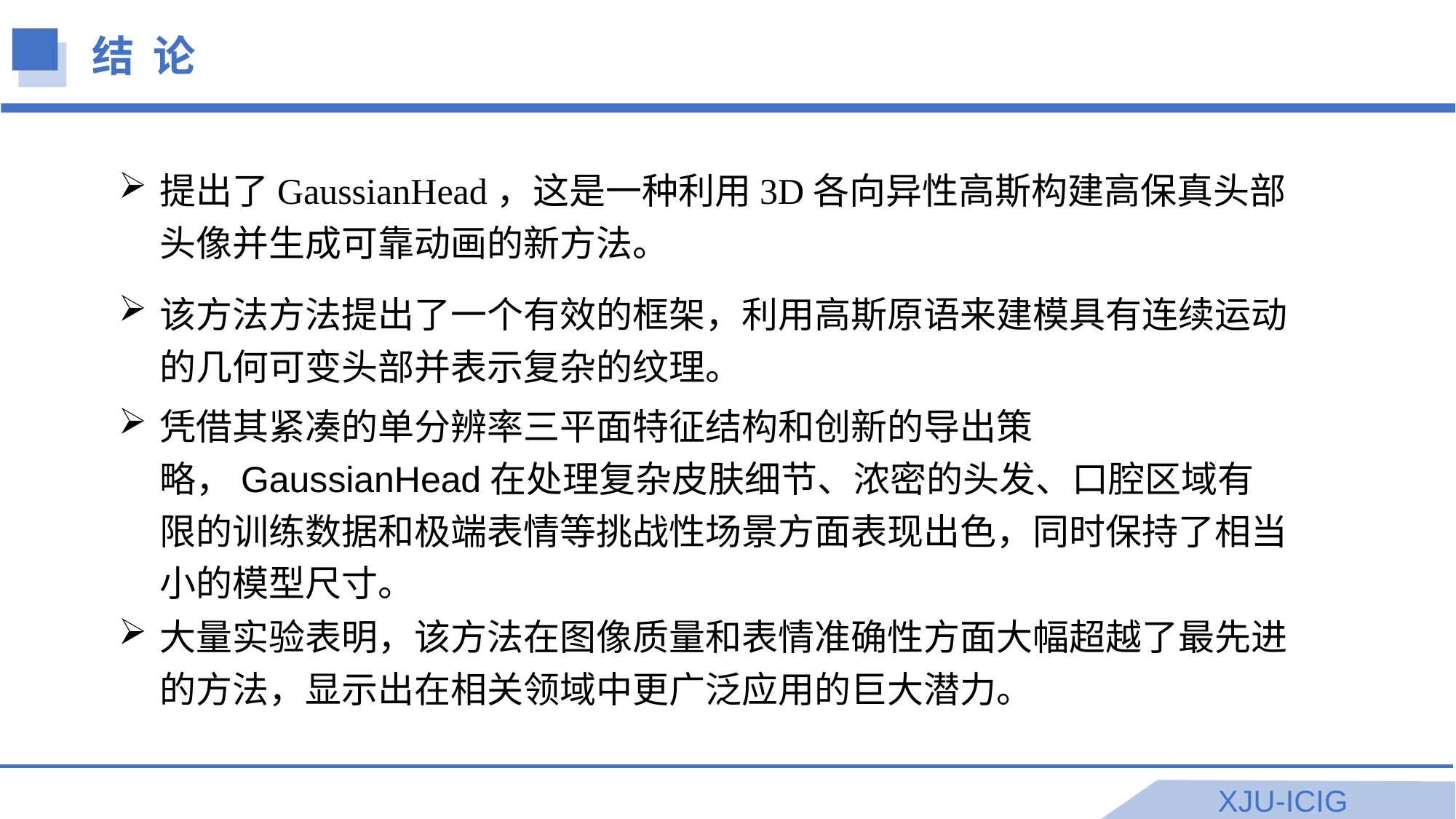

结  论

提出了GaussianHead，这是一种利用3D各向异性高斯构建高保真头部头像并生成可靠动画的新方法。
该方法方法提出了一个有效的框架，利用高斯原语来建模具有连续运动的几何可变头部并表示复杂的纹理。
凭借其紧凑的单分辨率三平面特征结构和创新的导出策略，GaussianHead在处理复杂皮肤细节、浓密的头发、口腔区域有限的训练数据和极端表情等挑战性场景方面表现出色，同时保持了相当小的模型尺寸。
大量实验表明，该方法在图像质量和表情准确性方面大幅超越了最先进的方法，显示出在相关领域中更广泛应用的巨大潜力。
XJU-ICIG